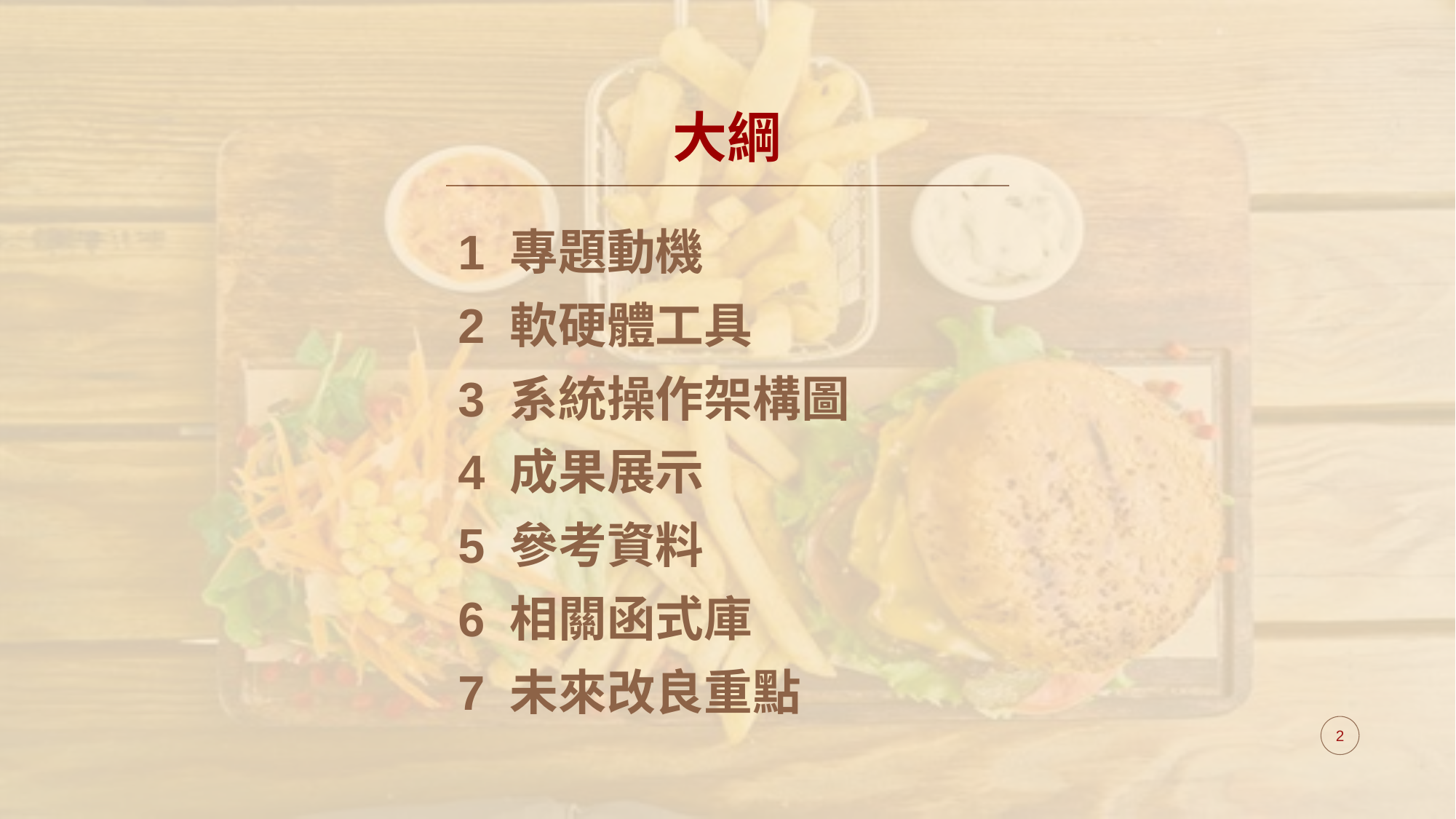

# 大綱
1 專題動機
2 軟硬體工具
3 系統操作架構圖
4 成果展示
5 參考資料
6 相關函式庫
7 未來改良重點

2